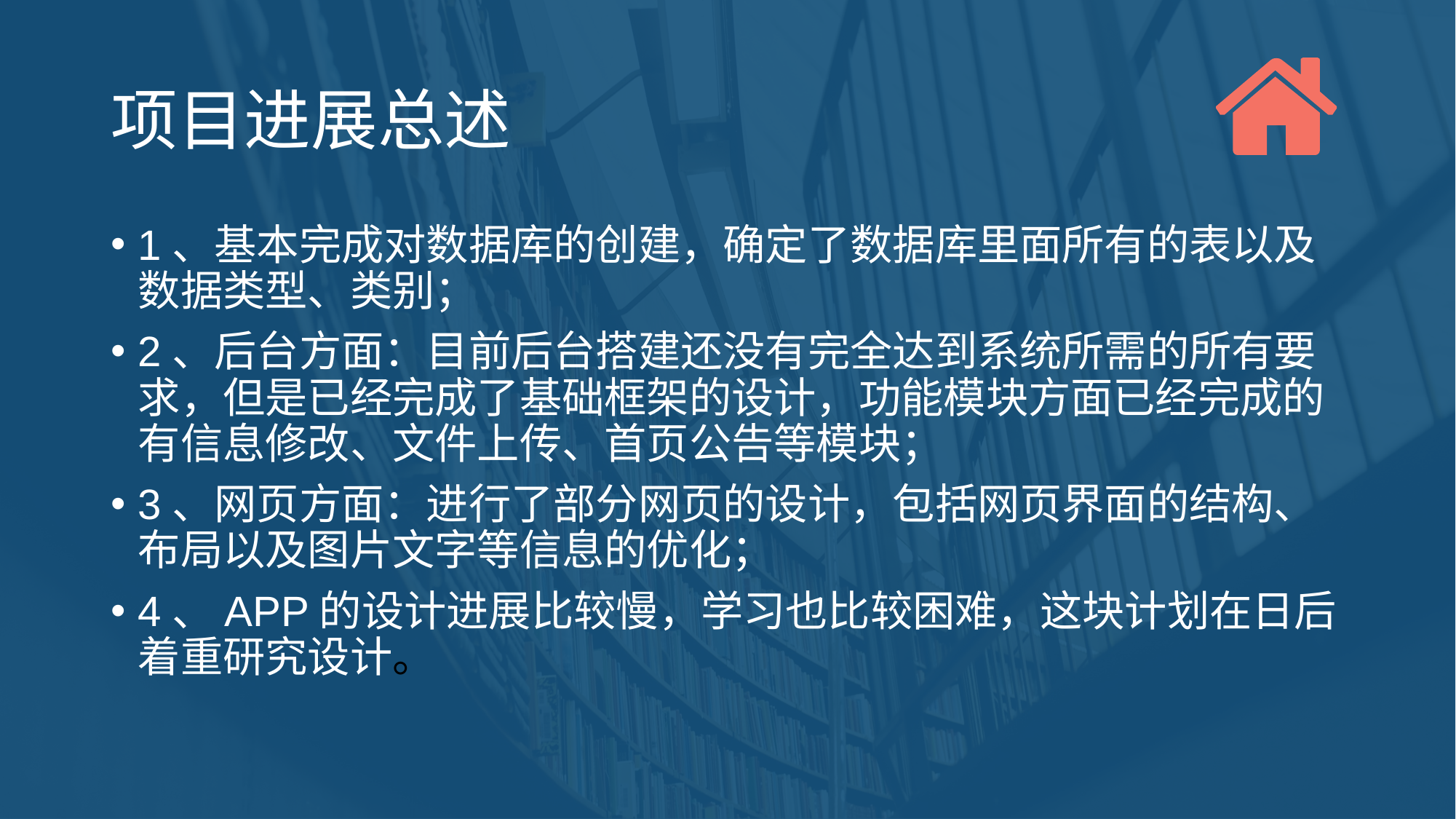

# 项目进展总述

1、基本完成对数据库的创建，确定了数据库里面所有的表以及数据类型、类别；
2、后台方面：目前后台搭建还没有完全达到系统所需的所有要求，但是已经完成了基础框架的设计，功能模块方面已经完成的有信息修改、文件上传、首页公告等模块；
3、网页方面：进行了部分网页的设计，包括网页界面的结构、布局以及图片文字等信息的优化；
4、APP的设计进展比较慢，学习也比较困难，这块计划在日后着重研究设计。